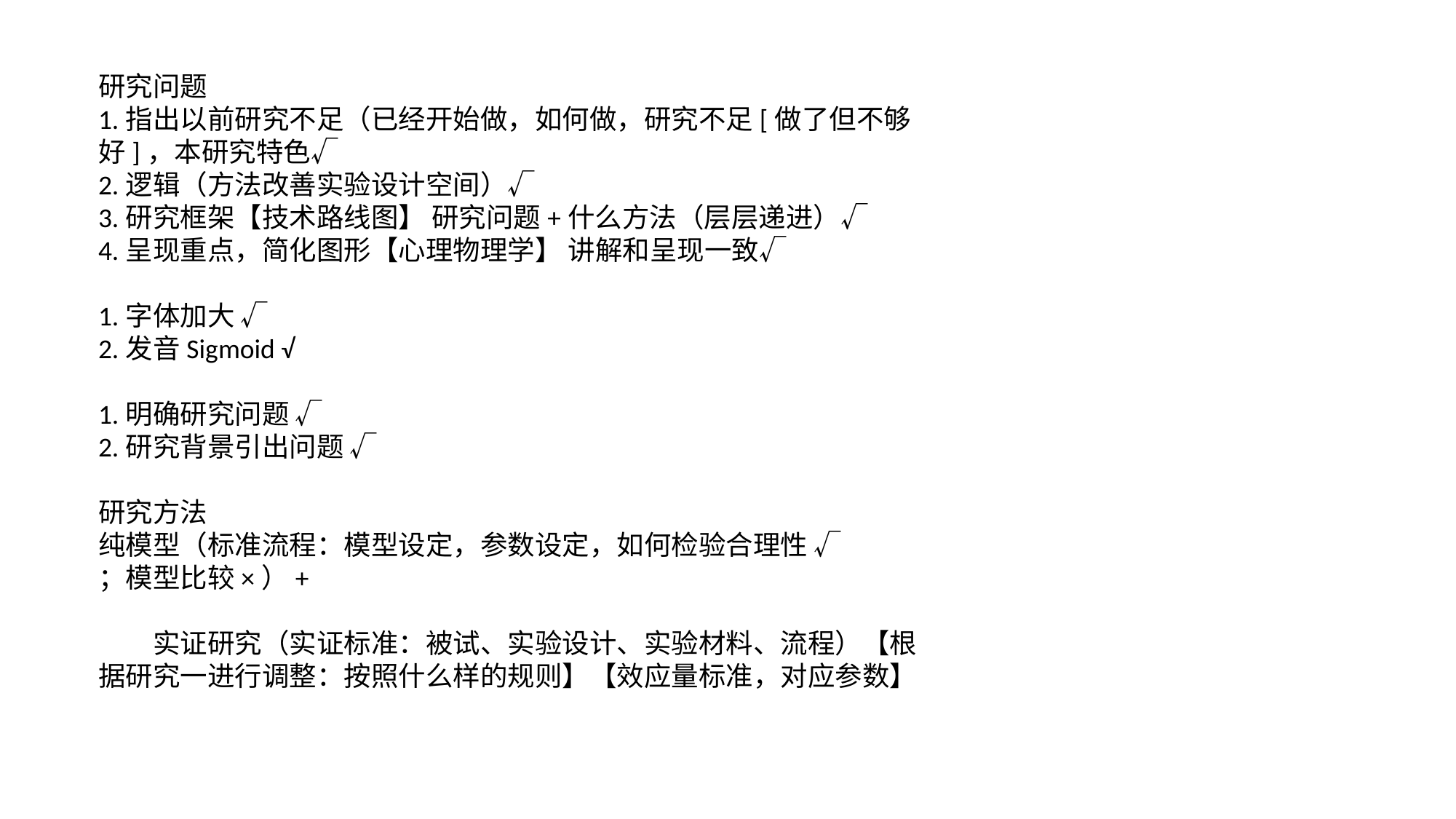

研究问题
1.指出以前研究不足（已经开始做，如何做，研究不足[做了但不够好]，本研究特色√
2.逻辑（方法改善实验设计空间）√
3.研究框架【技术路线图】 研究问题+什么方法（层层递进）√
4.呈现重点，简化图形【心理物理学】 讲解和呈现一致√

1.字体加大 √
2.发音Sigmoid √

1.明确研究问题 √
2.研究背景引出问题 √

研究方法
纯模型（标准流程：模型设定，参数设定，如何检验合理性 √
；模型比较×）+

实证研究（实证标准：被试、实验设计、实验材料、流程）【根据研究一进行调整：按照什么样的规则】【效应量标准，对应参数】